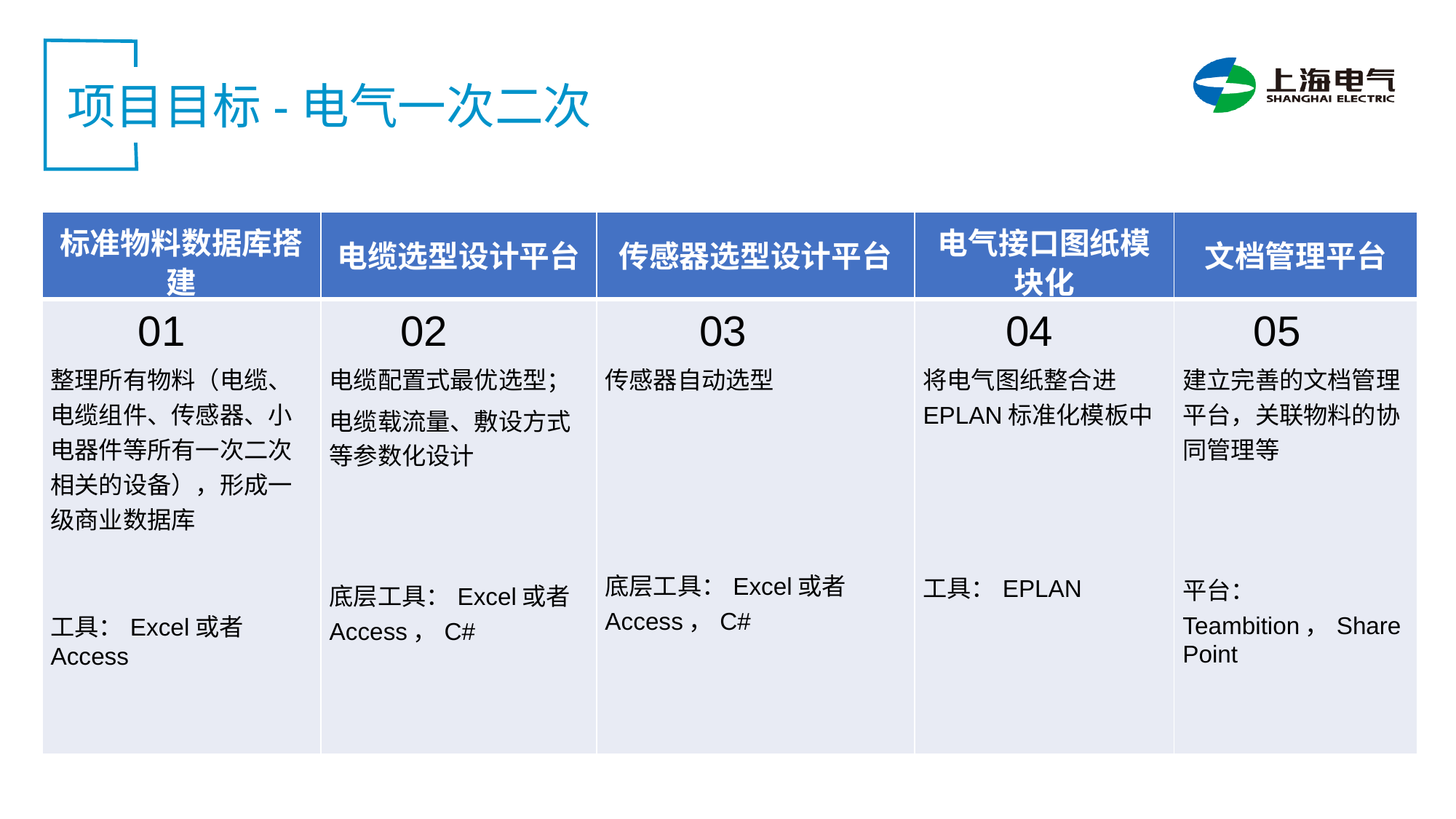

项目目标-电气一次二次
| 标准物料数据库搭建 | 电缆选型设计平台 | 传感器选型设计平台 | 电气接口图纸模块化 | 文档管理平台 |
| --- | --- | --- | --- | --- |
| 01 整理所有物料（电缆、电缆组件、传感器、小电器件等所有一次二次相关的设备），形成一级商业数据库 工具：Excel或者Access | 02 电缆配置式最优选型； 电缆载流量、敷设方式等参数化设计 底层工具：Excel或者Access，C# | 03 传感器自动选型 底层工具：Excel或者Access，C# | 04 将电气图纸整合进EPLAN标准化模板中 工具：EPLAN | 05 建立完善的文档管理平台，关联物料的协同管理等 平台：Teambition，SharePoint |